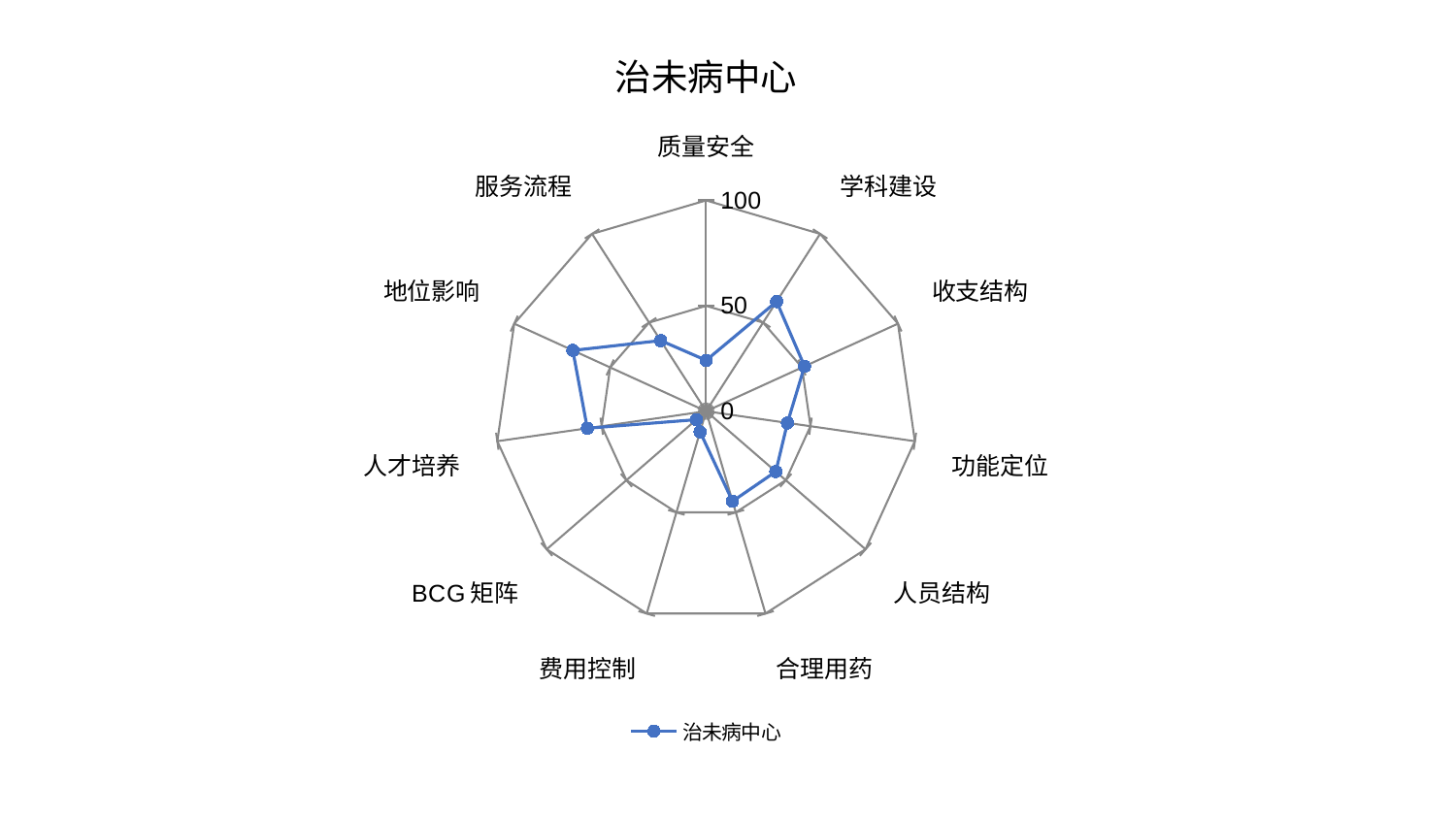

### Chart: 治未病中心

| Category | 治未病中心 |
|---|---|
| 质量安全 | 24.139817974290377 |
| 学科建设 | 61.85043106420181 |
| 收支结构 | 51.311366762523974 |
| 功能定位 | 38.96006549530751 |
| 人员结构 | 43.72387322377544 |
| 合理用药 | 44.510998986095004 |
| 费用控制 | 10.20696708295258 |
| BCG矩阵 | 6.127646364289714 |
| 人才培养 | 56.89253444295173 |
| 地位影响 | 69.4596934366743 |
| 服务流程 | 39.839572806055045 |
119